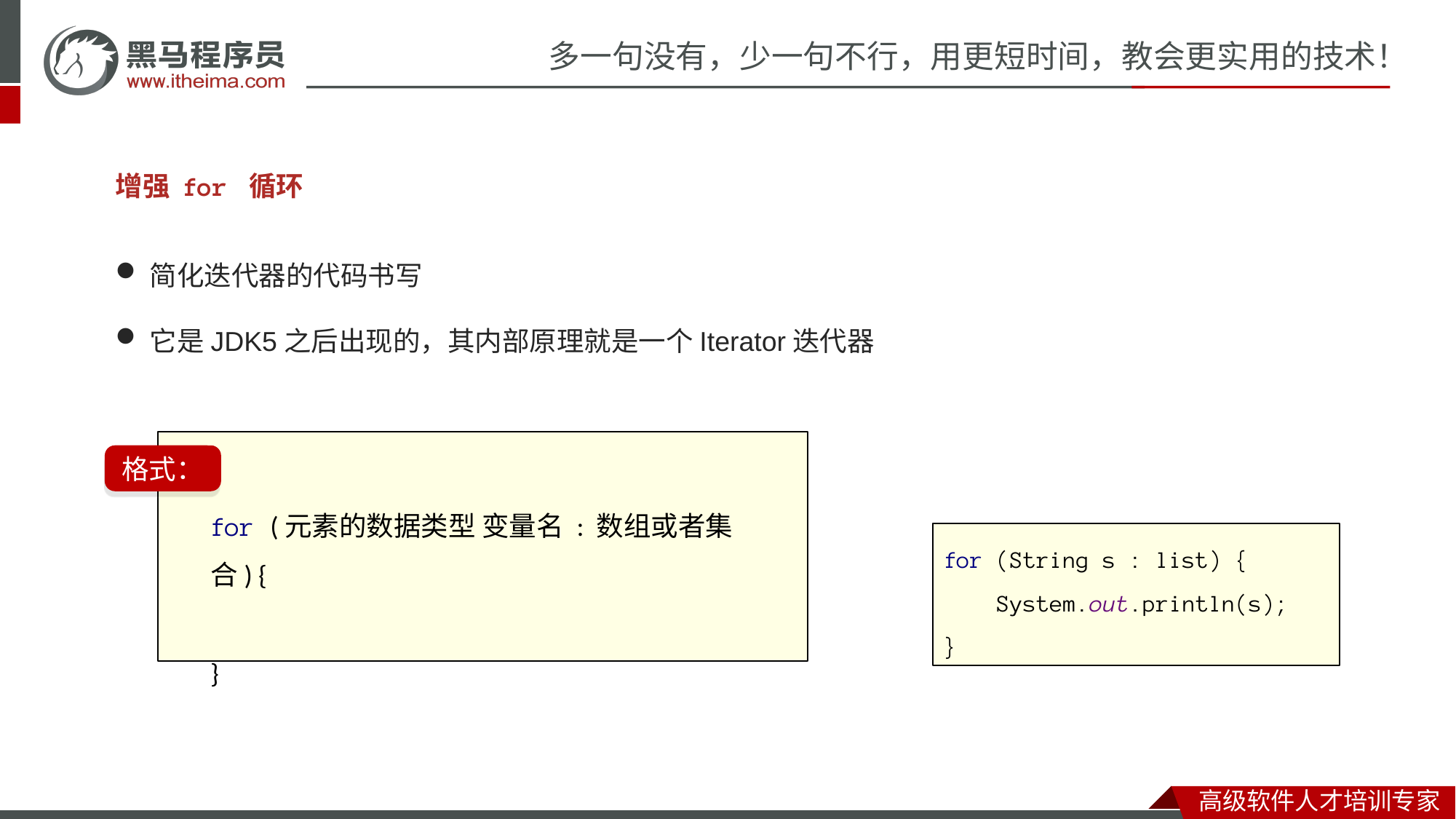

增强 for 循环
简化迭代器的代码书写
它是JDK5之后出现的，其内部原理就是一个Iterator迭代器

格式：
for (元素的数据类型 变量名 : 数组或者集合) {

}
for (String s : list) {
    System.out.println(s);
}